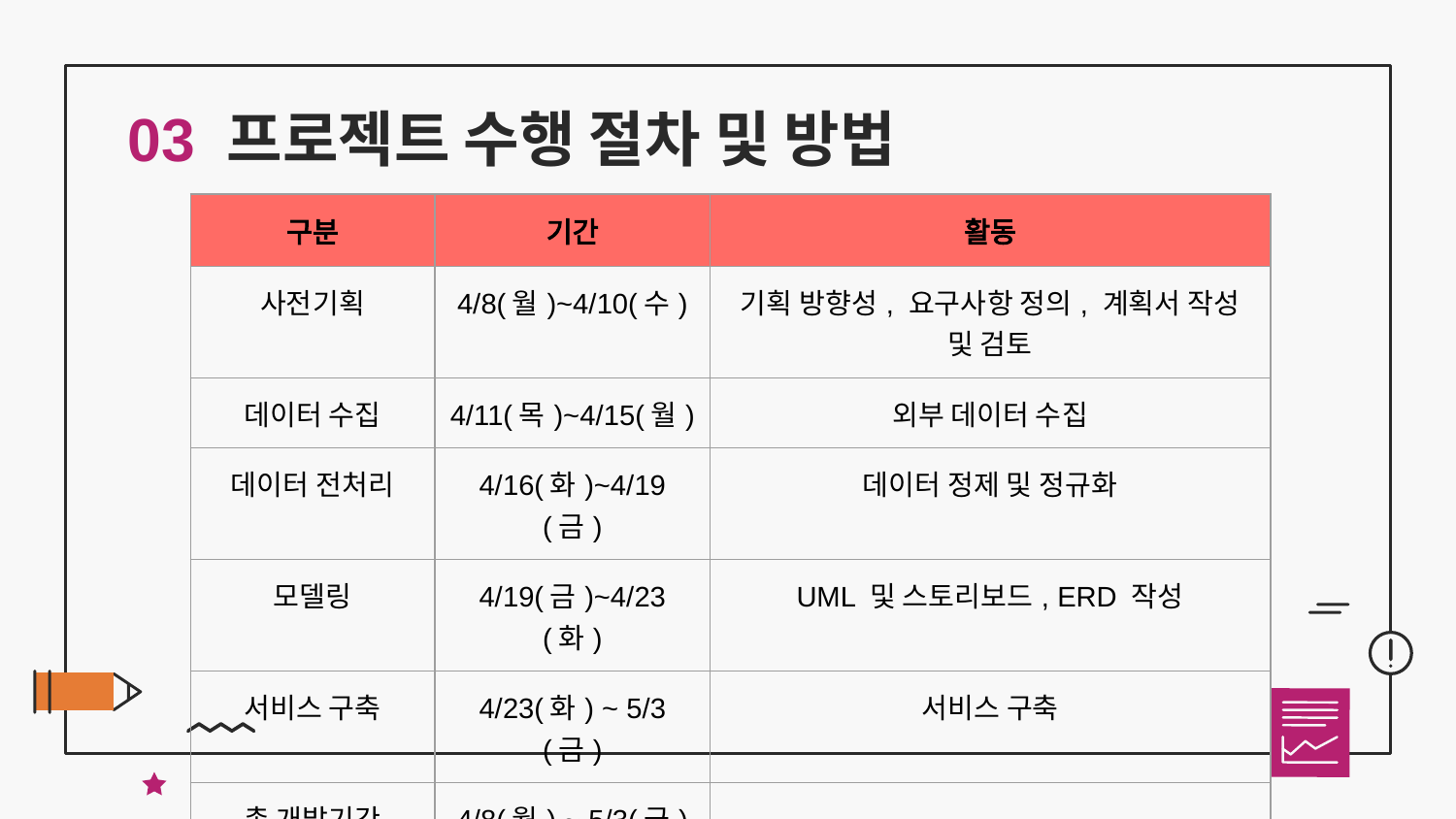

# 03 프로젝트 수행 절차 및 방법
| 구분 | 기간 | 활동 |
| --- | --- | --- |
| 사전기획 | 4/8(월)~4/10(수) | 기획 방향성, 요구사항 정의, 계획서 작성 및 검토 |
| 데이터 수집 | 4/11(목)~4/15(월) | 외부 데이터 수집 |
| 데이터 전처리 | 4/16(화)~4/19(금) | 데이터 정제 및 정규화 |
| 모델링 | 4/19(금)~4/23(화) | UML 및 스토리보드, ERD 작성 |
| 서비스 구축 | 4/23(화) ~ 5/3(금) | 서비스 구축 |
| 총 개발기간 | 4/8(월) ~ 5/3(금) 총 26일 |  |